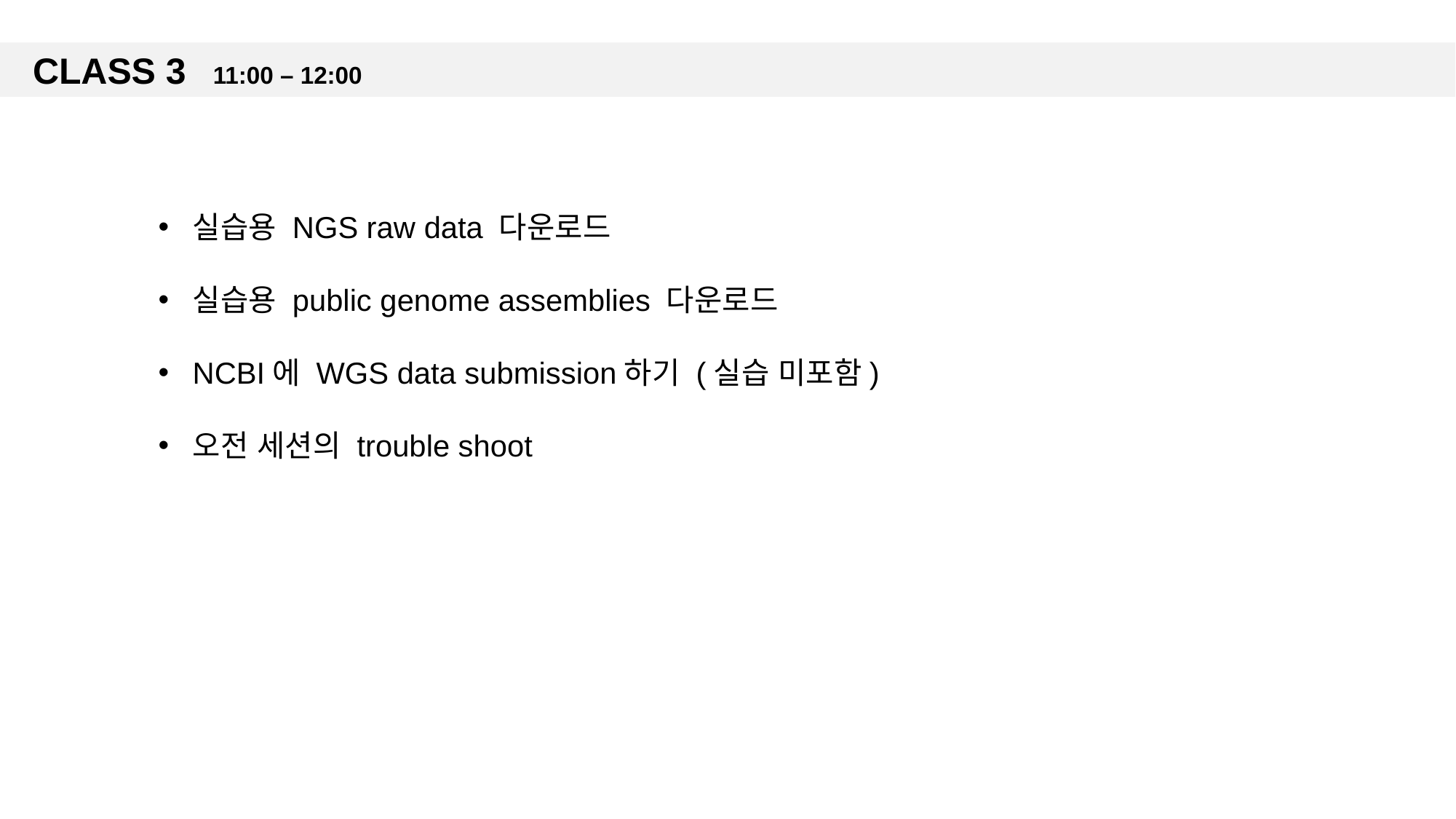

CLASS 3    11:00 – 12:00

실습용 NGS raw data 다운로드

실습용 public genome assemblies 다운로드

NCBI에 WGS data submission하기 (실습 미포함)

오전 세션의 trouble shoot